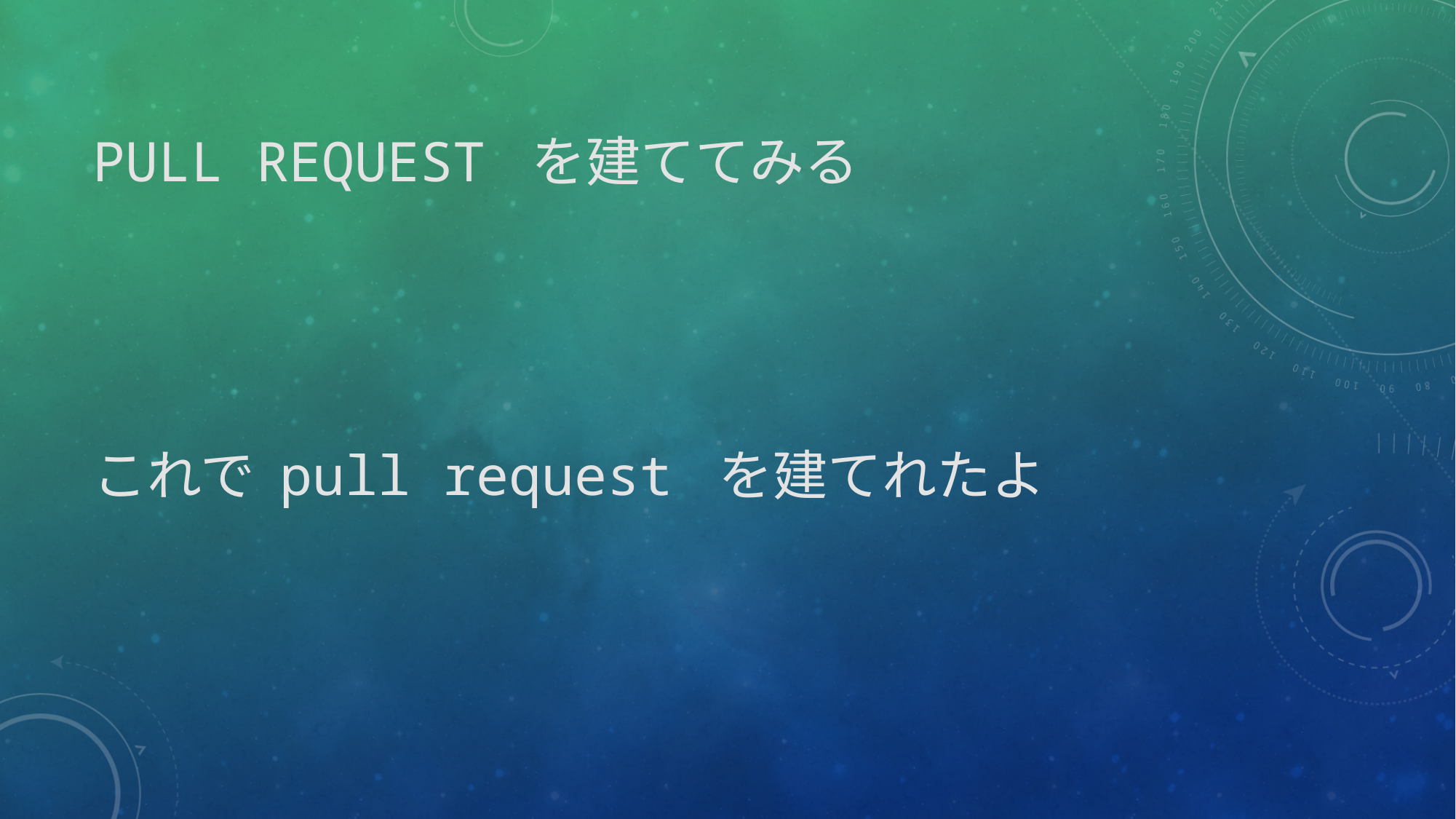

# pull request を建ててみる
これで pull request を建てれたよ